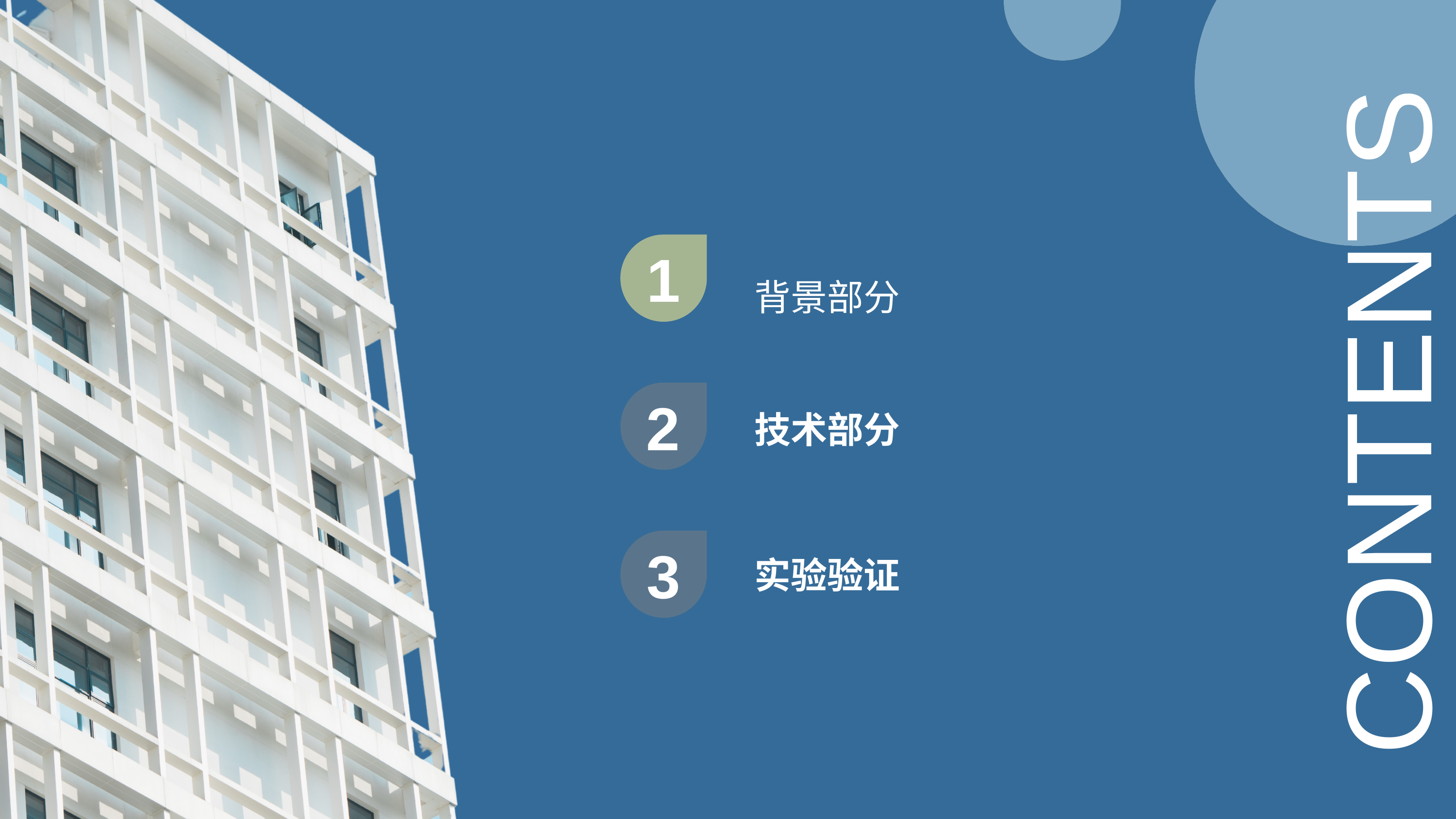

1

背景部分

CONTENTS
2

技术部分
3

实验验证